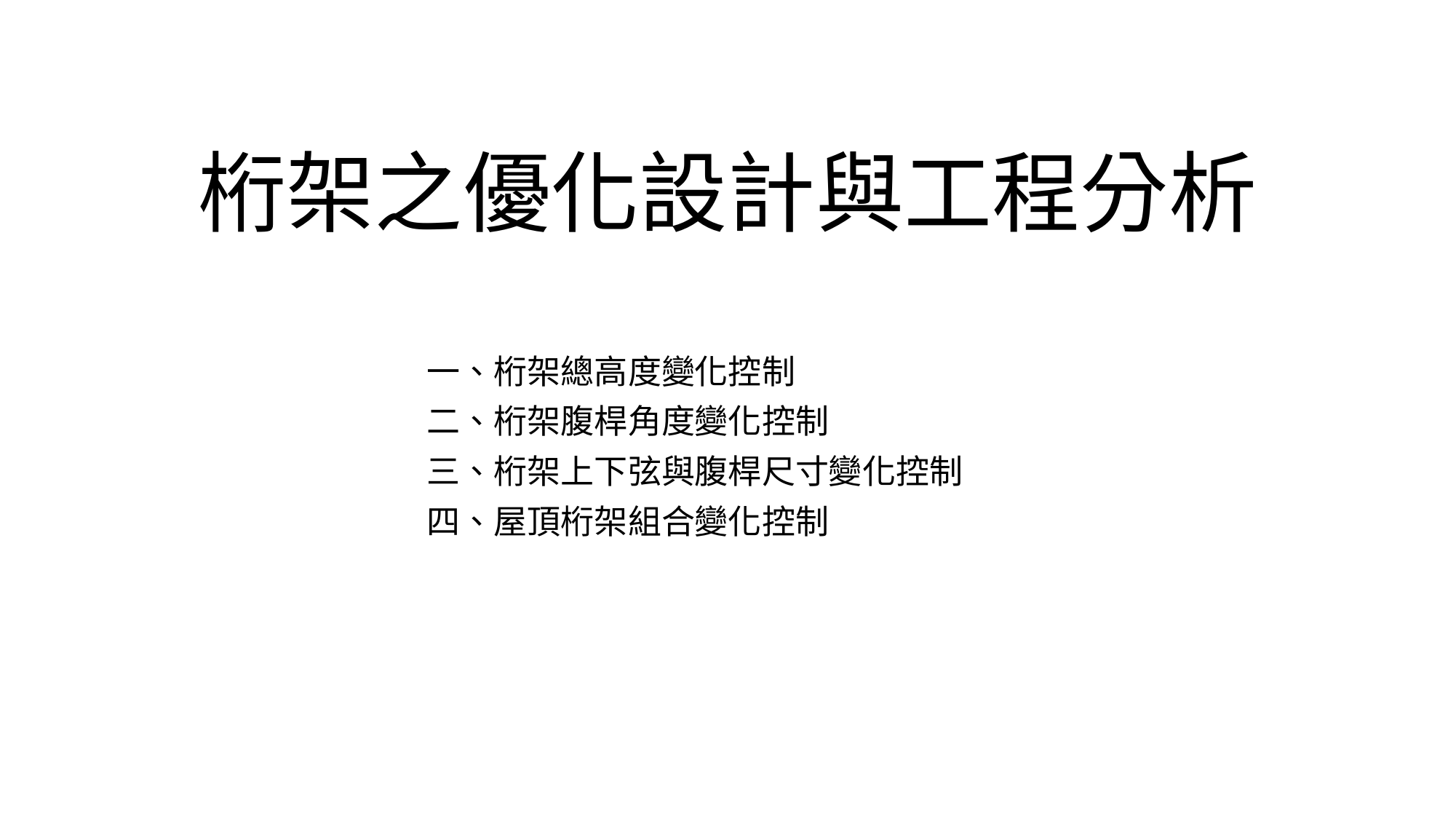

# 桁架之優化設計與工程分析
一、桁架總高度變化控制
二、桁架腹桿角度變化控制
三、桁架上下弦與腹桿尺寸變化控制
四、屋頂桁架組合變化控制